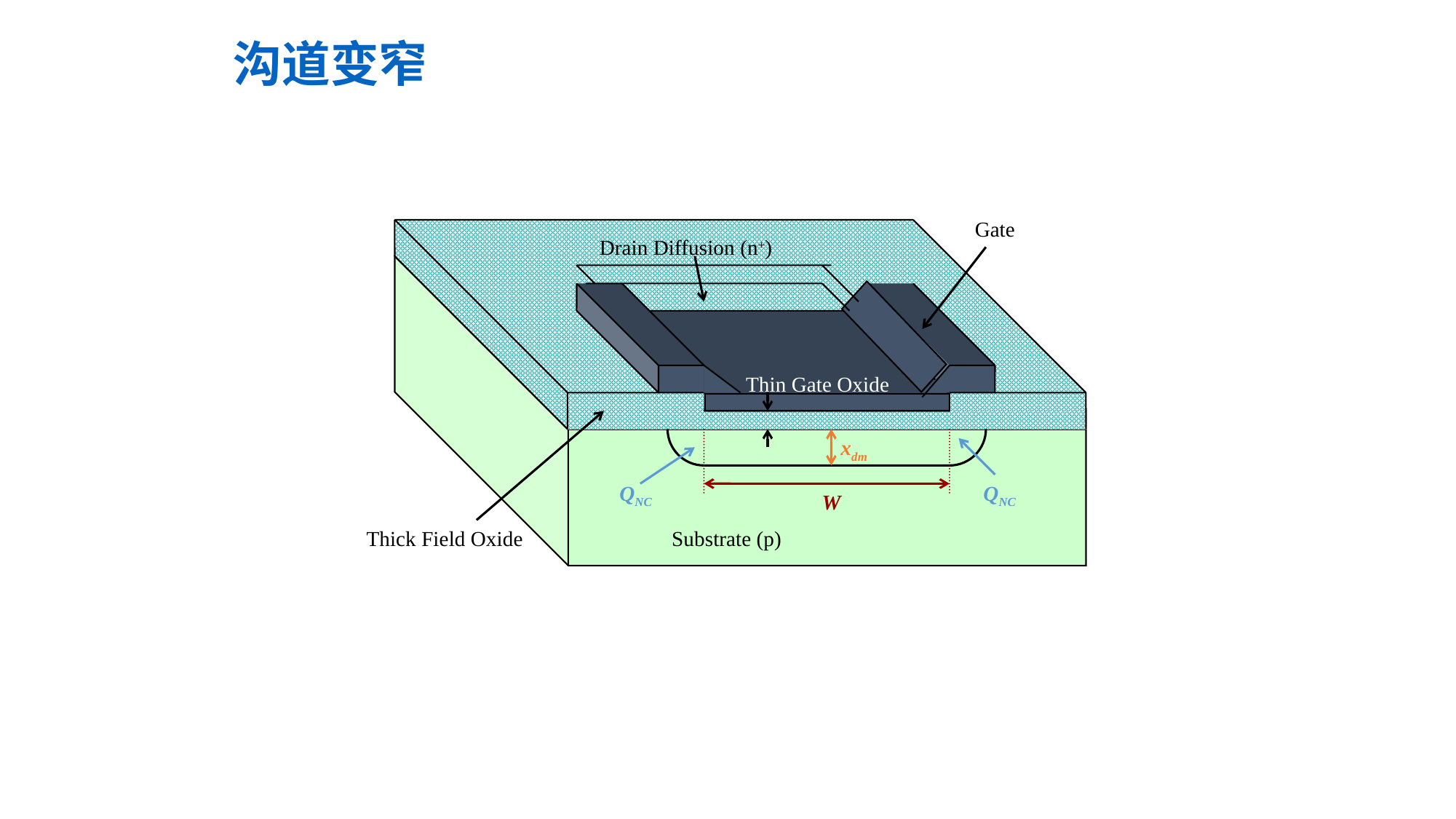

沟道变窄

Gate

Drain Diffusion (n+)

Thin Gate Oxide

xdm

QNC
QNC

W
Thick Field Oxide
Substrate (p)

74